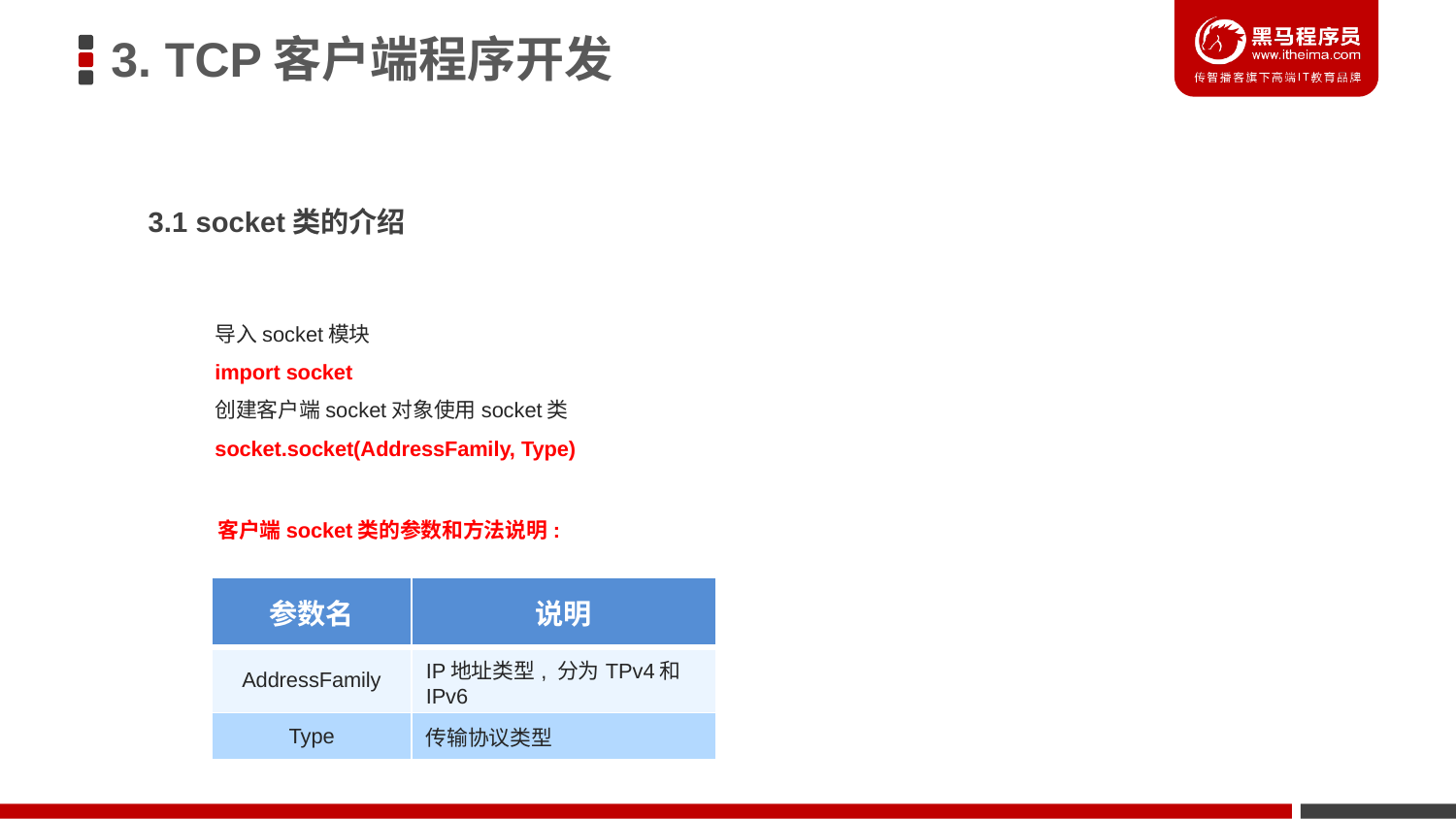

3. TCP客户端程序开发
3.1 socket类的介绍
导入socket模块
import socket
创建客户端socket对象使用socket类
socket.socket(AddressFamily, Type)
客户端socket类的参数和方法说明:
| 参数名 | 说明 |
| --- | --- |
| AddressFamily | IP地址类型, 分为TPv4和IPv6 |
| Type | 传输协议类型 |